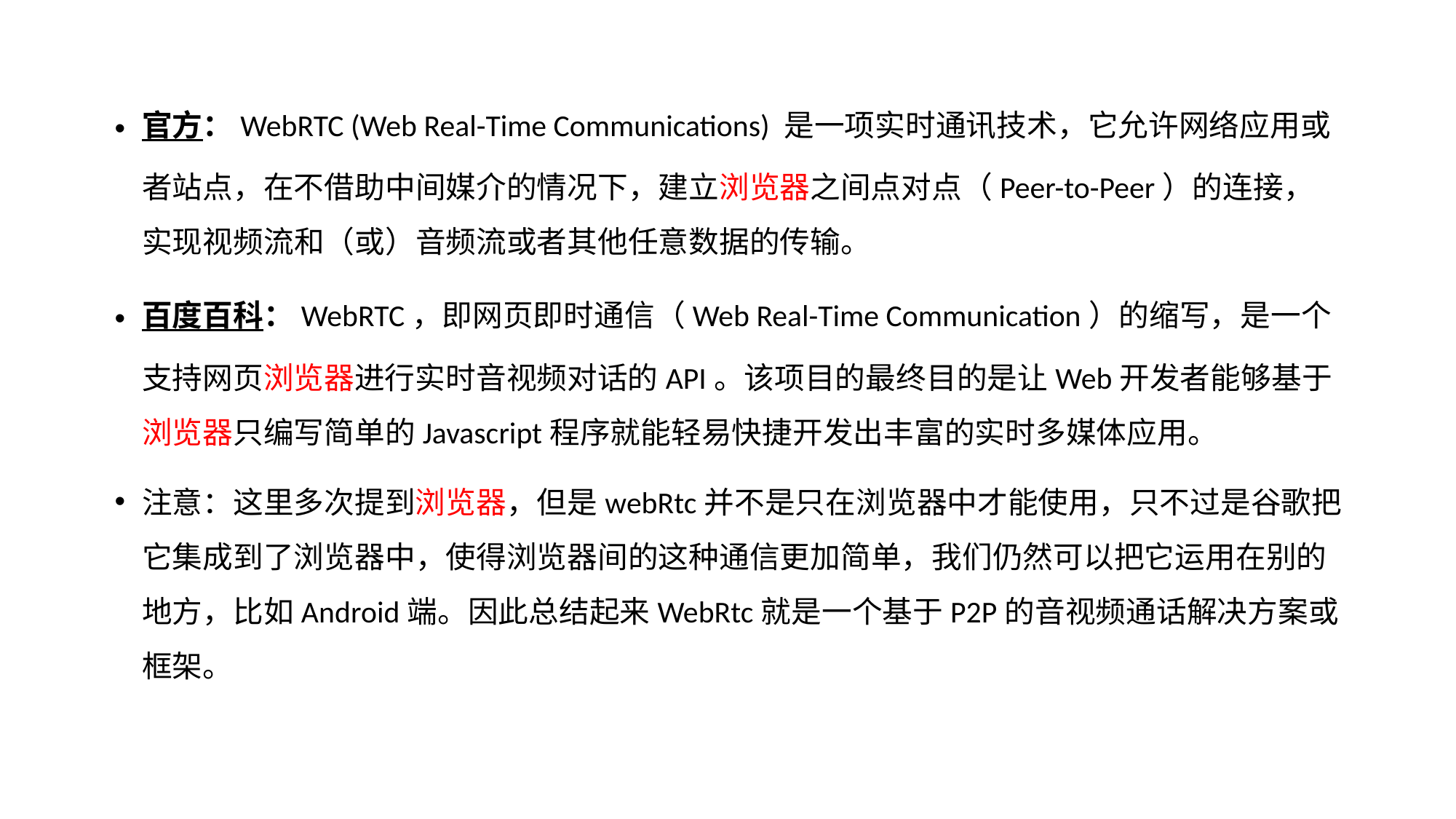

官方：WebRTC (Web Real-Time Communications) 是一项实时通讯技术，它允许网络应用或者站点，在不借助中间媒介的情况下，建立浏览器之间点对点（Peer-to-Peer）的连接，实现视频流和（或）音频流或者其他任意数据的传输。
百度百科：WebRTC，即网页即时通信（Web Real-Time Communication）的缩写，是一个支持网页浏览器进行实时音视频对话的API。该项目的最终目的是让Web开发者能够基于浏览器只编写简单的Javascript程序就能轻易快捷开发出丰富的实时多媒体应用。
注意：这里多次提到浏览器，但是webRtc并不是只在浏览器中才能使用，只不过是谷歌把它集成到了浏览器中，使得浏览器间的这种通信更加简单，我们仍然可以把它运用在别的地方，比如Android端。因此总结起来WebRtc就是一个基于P2P的音视频通话解决方案或框架。